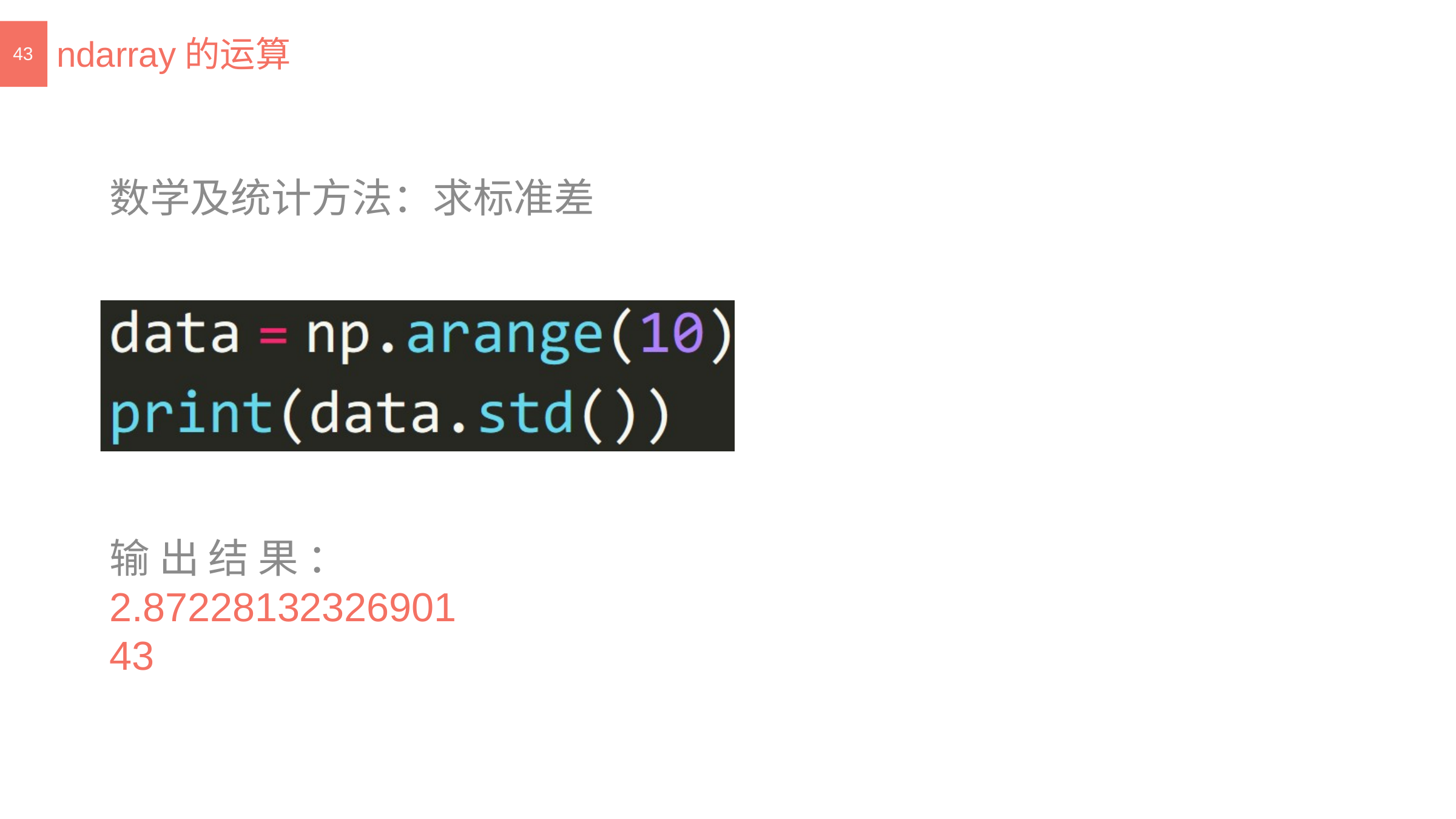

# ndarray的运算
43
数学及统计方法：求标准差

输 出 结 果 ：  2.8722813232690143